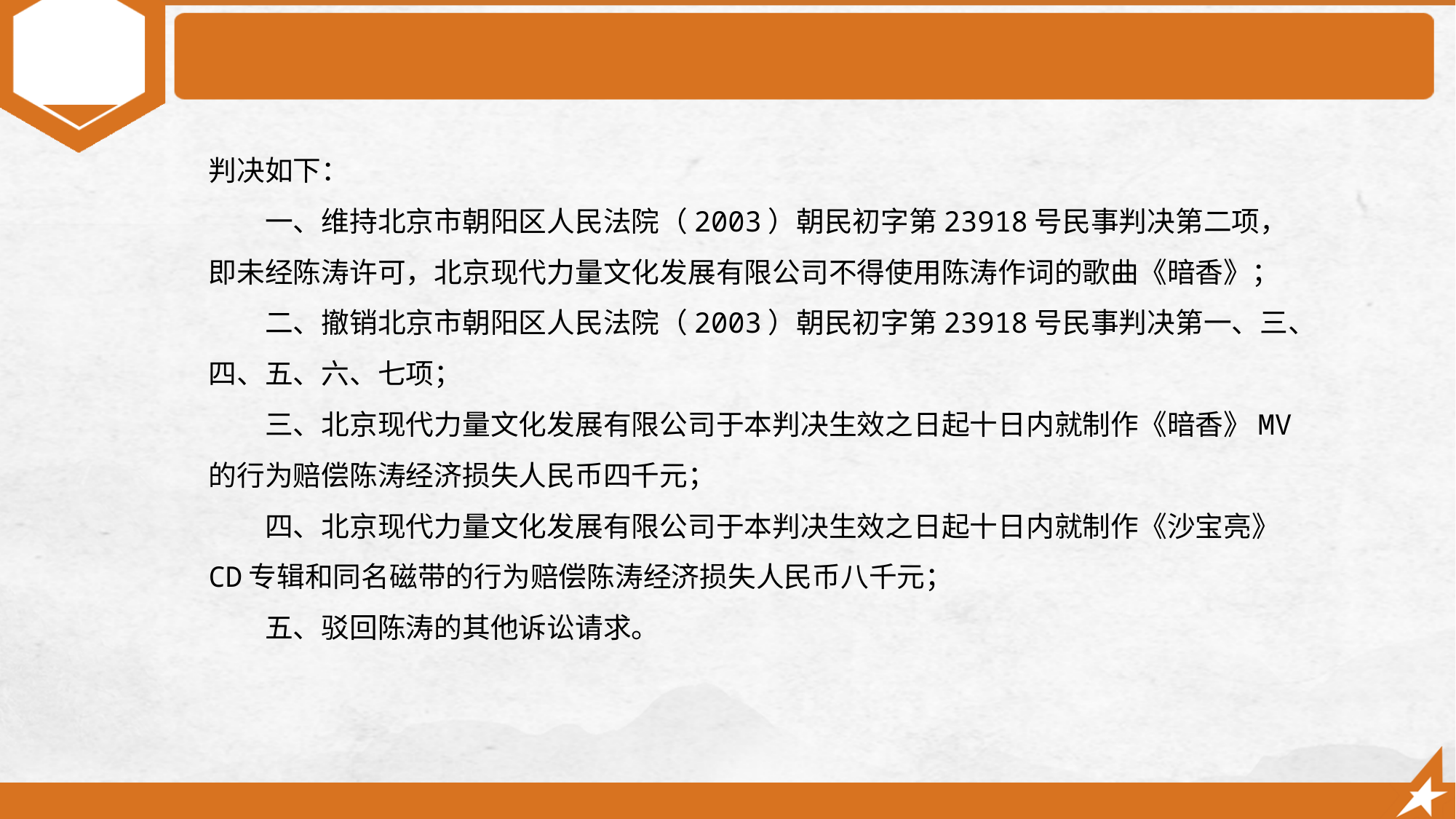

判决如下：
　　一、维持北京市朝阳区人民法院（2003）朝民初字第23918号民事判决第二项，即未经陈涛许可，北京现代力量文化发展有限公司不得使用陈涛作词的歌曲《暗香》；
　　二、撤销北京市朝阳区人民法院（2003）朝民初字第23918号民事判决第一、三、四、五、六、七项；
　　三、北京现代力量文化发展有限公司于本判决生效之日起十日内就制作《暗香》MV的行为赔偿陈涛经济损失人民币四千元；
　　四、北京现代力量文化发展有限公司于本判决生效之日起十日内就制作《沙宝亮》CD专辑和同名磁带的行为赔偿陈涛经济损失人民币八千元；
　　五、驳回陈涛的其他诉讼请求。